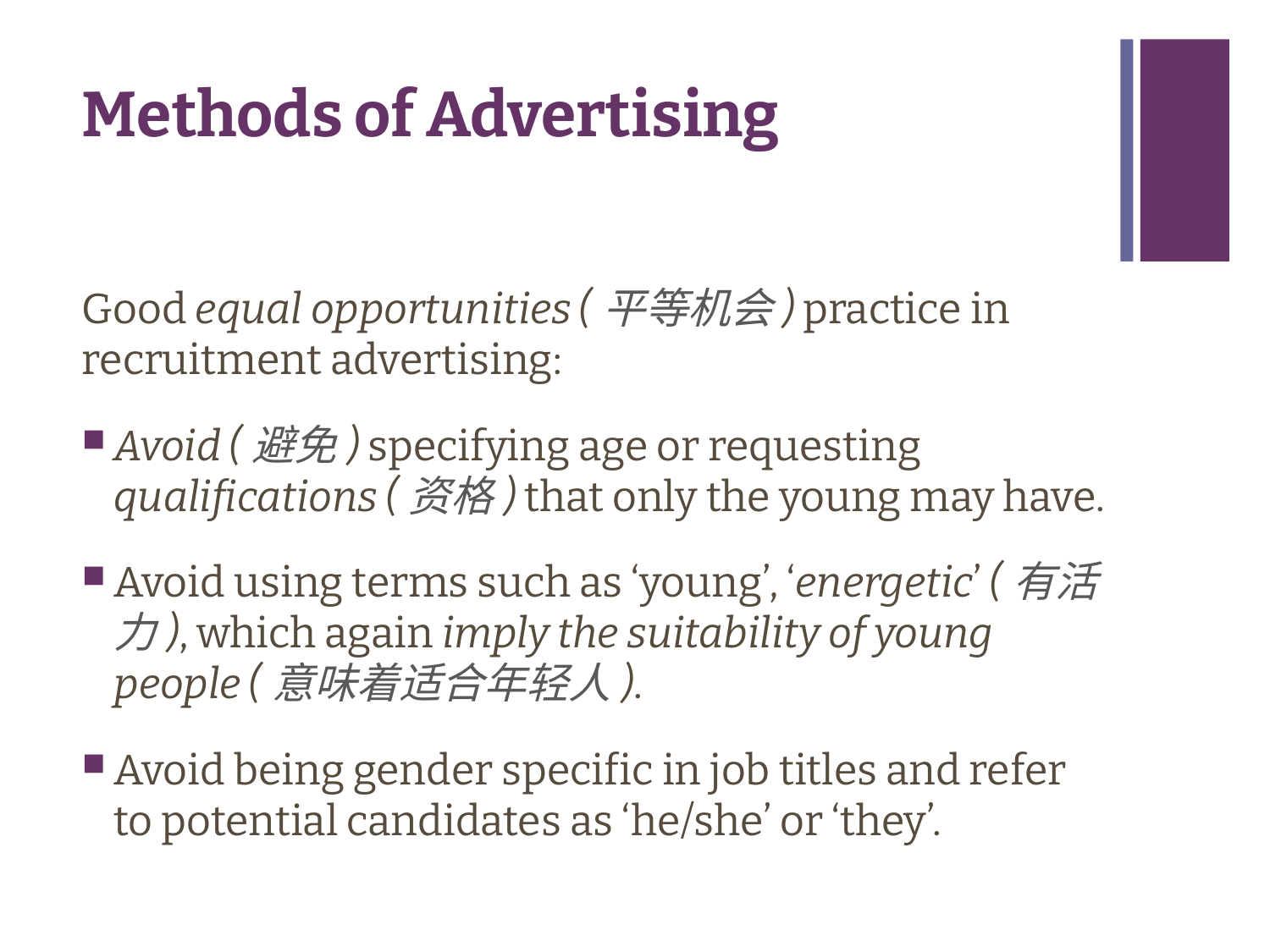

# Methods of Advertising
Good equal opportunities (平等机会) practice in recruitment advertising:
Avoid (避免) specifying age or requesting qualifications (资格) that only the young may have.
Avoid using terms such as ‘young’, ‘energetic’ (有活力), which again imply the suitability of young people (意味着适合年轻人).
Avoid being gender specific in job titles and refer to potential candidates as ‘he/she’ or ‘they’.